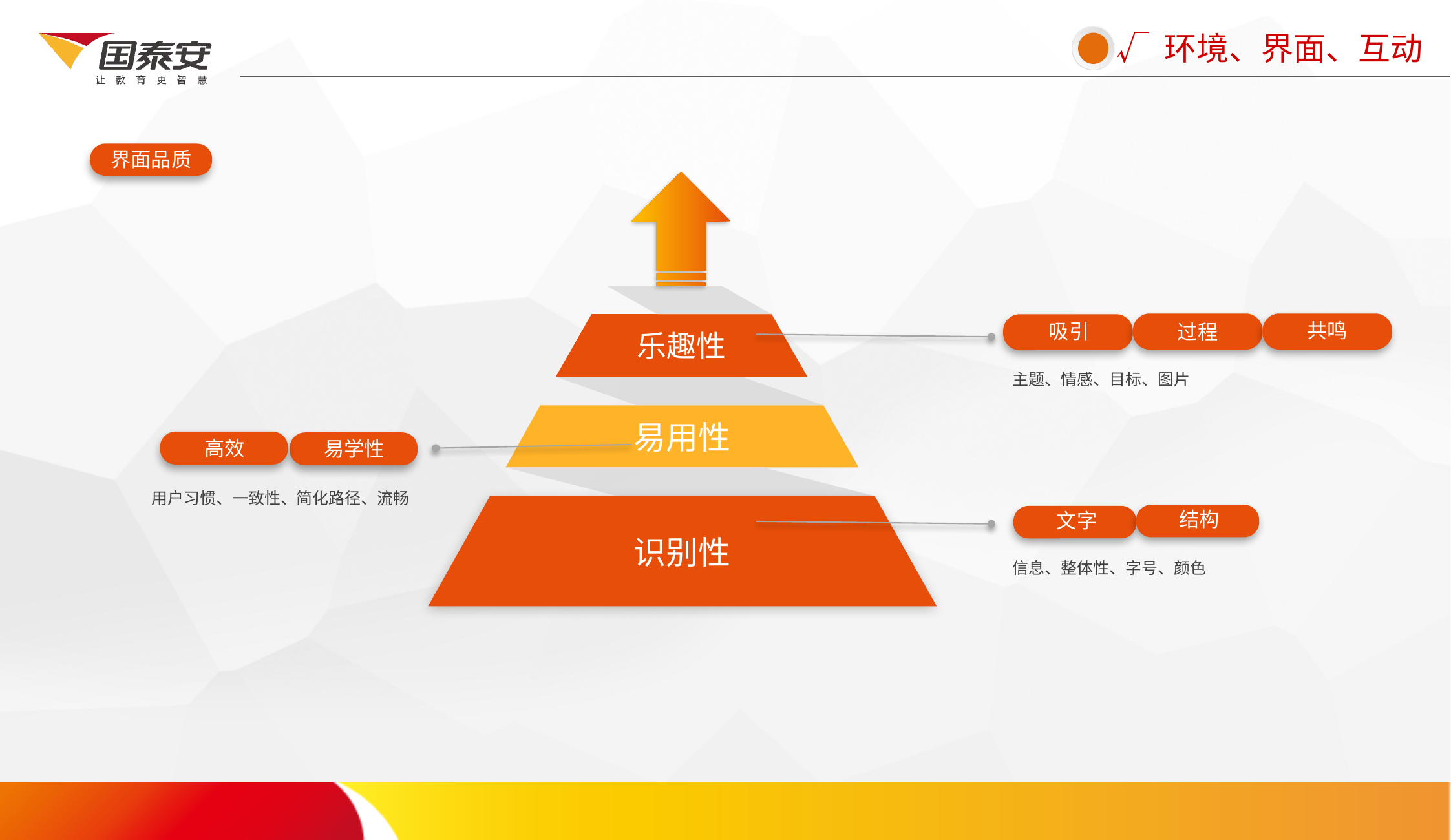

√ 环境、界面、互动

界面品质

共鸣
吸引

主题、情感、目标、图片
过程
乐趣性

易用性
高效
易学性

用户习惯、一致性、简化路径、流畅

识别性
结构
文字

信息、整体性、字号、颜色